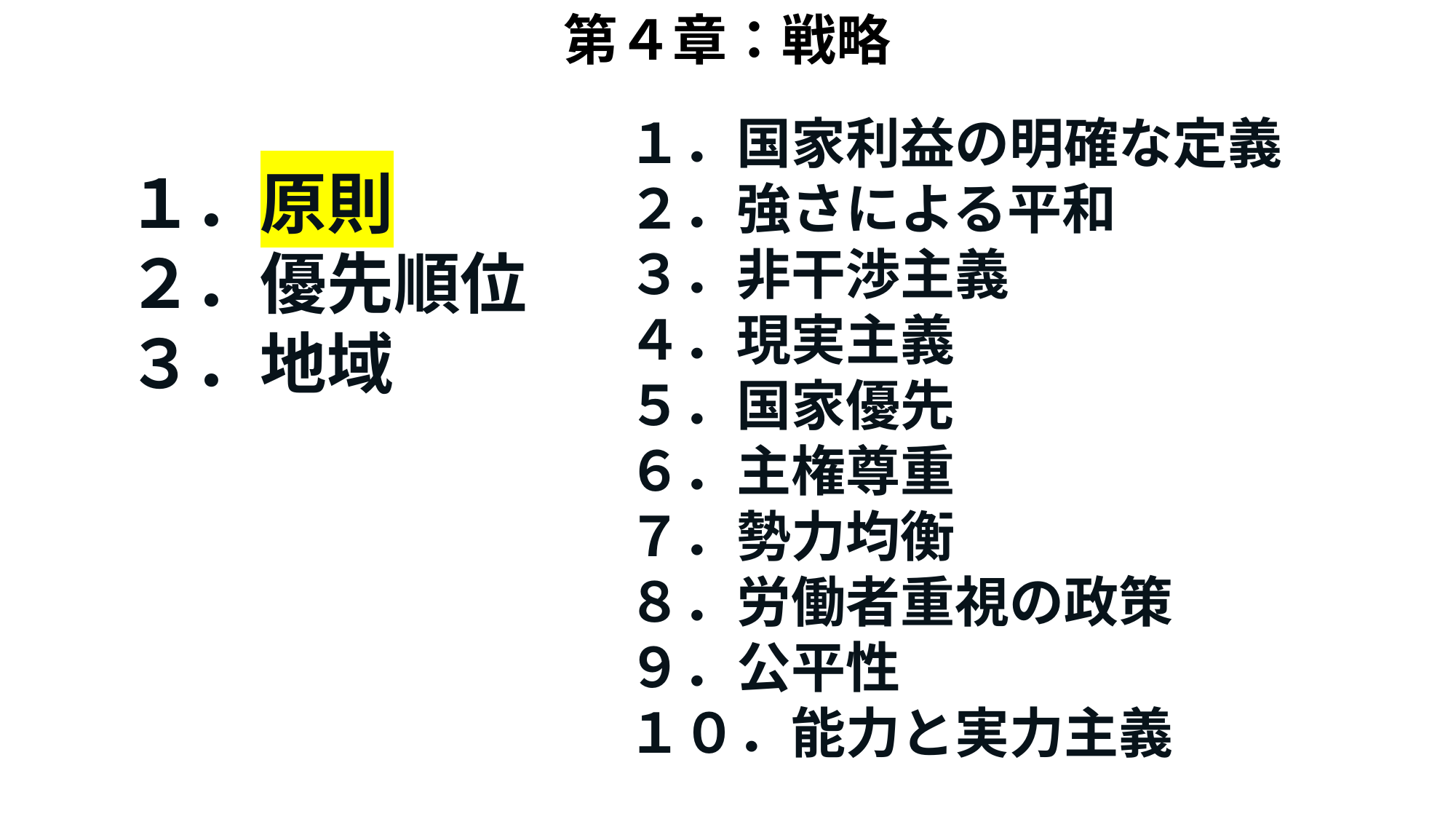

第４章：戦略
１．国家利益の明確な定義
２．強さによる平和
３．非干渉主義
４．現実主義
５．国家優先
６．主権尊重
７．勢力均衡
８．労働者重視の政策
９．公平性
１０．能力と実力主義
１．原則
２．優先順位
３．地域